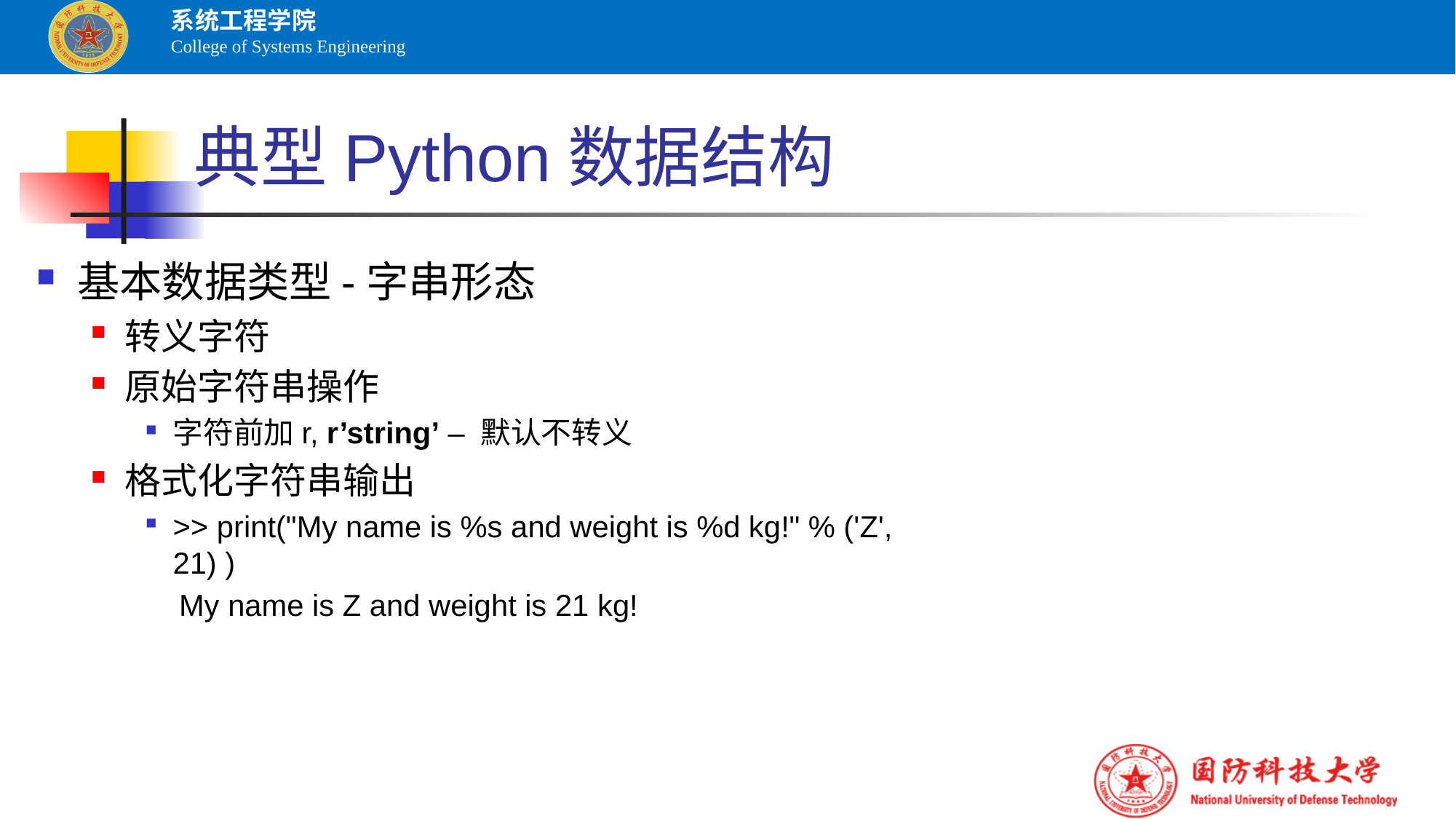

# 典型Python数据结构
基本数据类型-字串形态
转义字符
原始字符串操作
字符前加r, r’string’ – 默认不转义
格式化字符串输出
>> print("My name is %s and weight is %d kg!" % ('Z', 21) )
    My name is Z and weight is 21 kg!